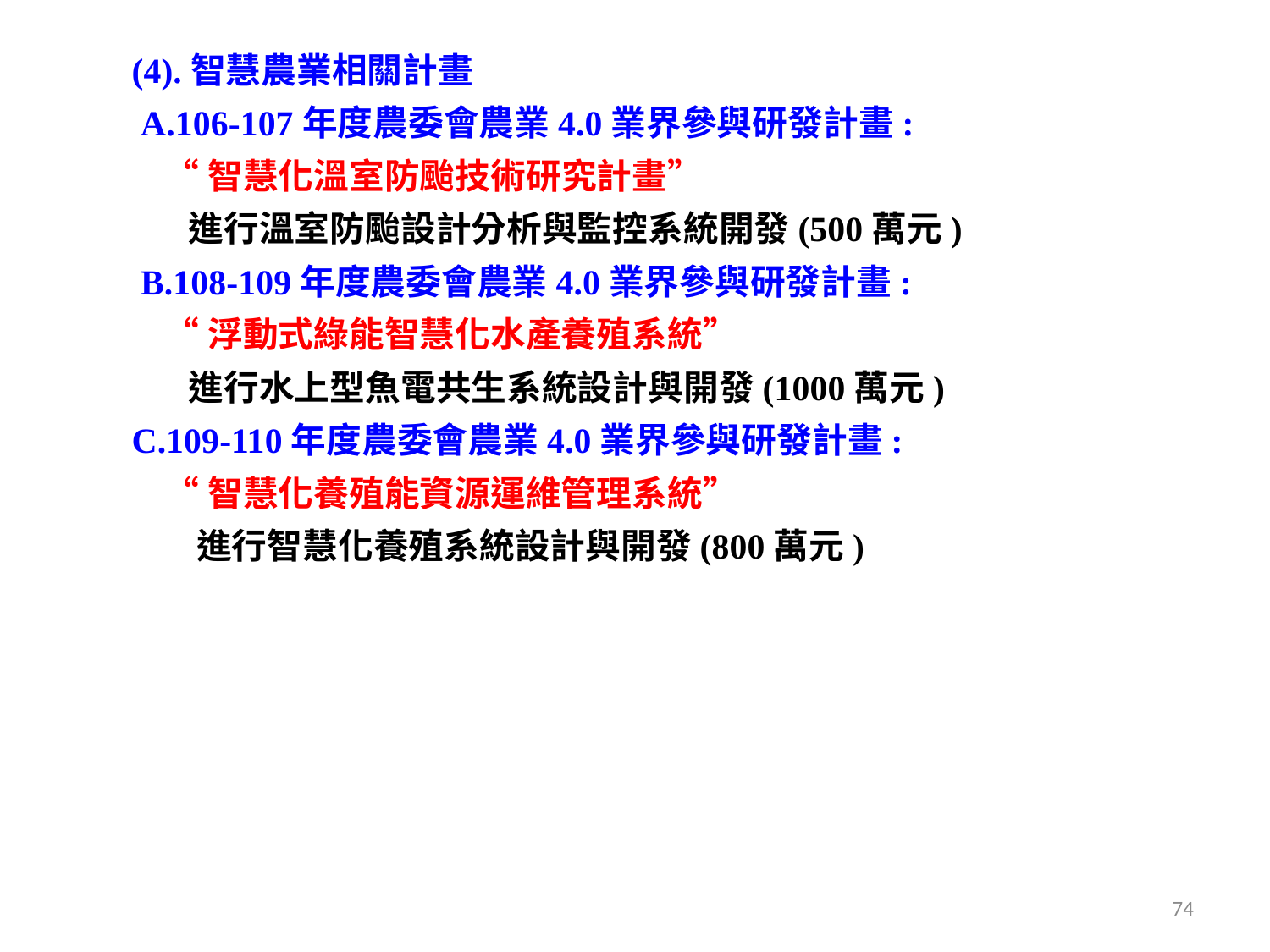

(4).智慧農業相關計畫
 A.106-107年度農委會農業4.0業界參與研發計畫:
    “智慧化溫室防颱技術研究計畫”
      進行溫室防颱設計分析與監控系統開發(500萬元)
 B.108-109年度農委會農業4.0業界參與研發計畫:
    “浮動式綠能智慧化水產養殖系統”
      進行水上型魚電共生系統設計與開發(1000萬元)
C.109-110年度農委會農業4.0業界參與研發計畫:
    “智慧化養殖能資源運維管理系統”
       進行智慧化養殖系統設計與開發(800萬元)
74